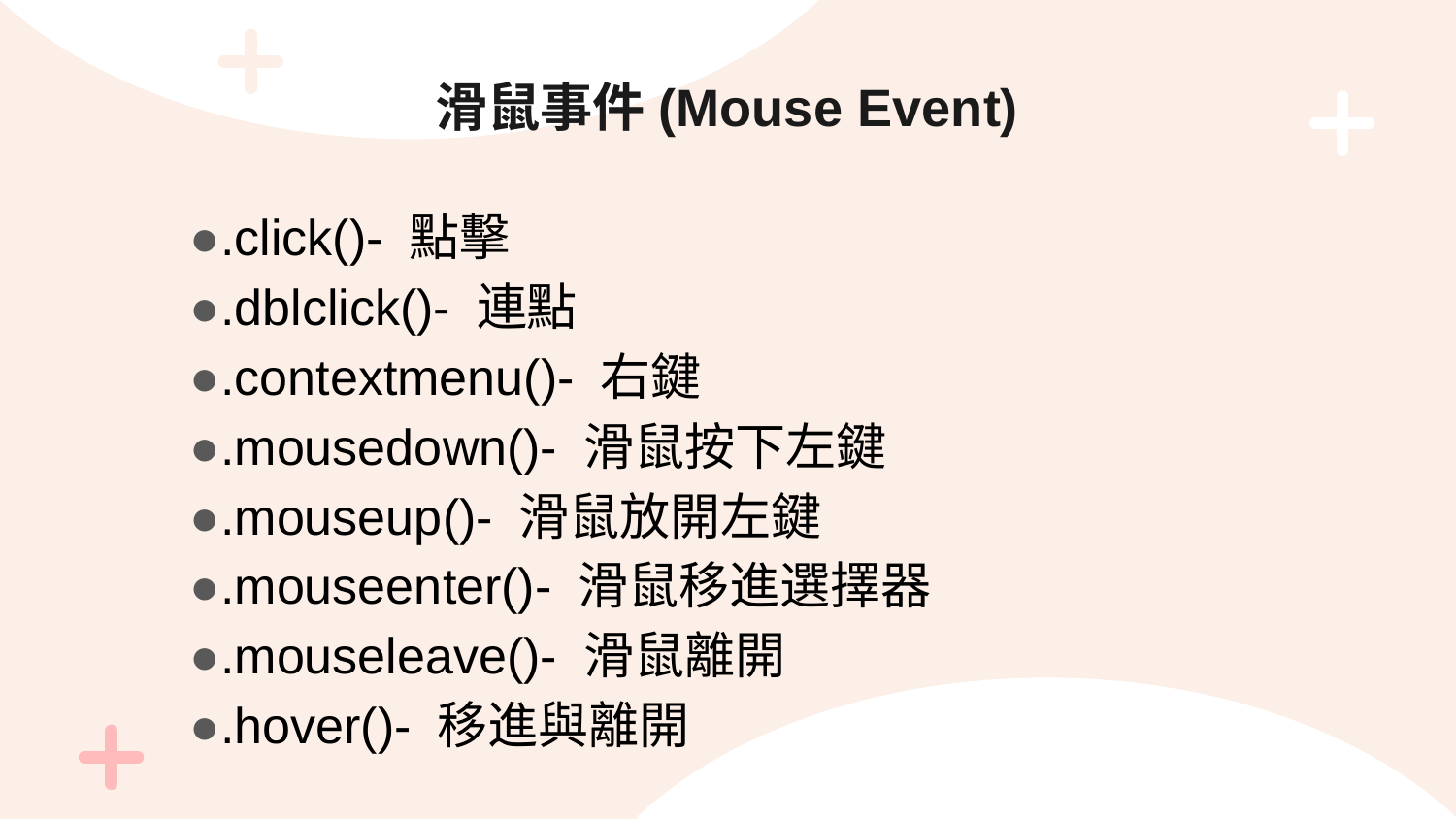

# 滑鼠事件(Mouse Event)
●.click()- 點擊
●.dblclick()- 連點
●.contextmenu()- 右鍵
●.mousedown()- 滑鼠按下左鍵
●.mouseup()- 滑鼠放開左鍵
●.mouseenter()- 滑鼠移進選擇器
●.mouseleave()- 滑鼠離開
●.hover()- 移進與離開